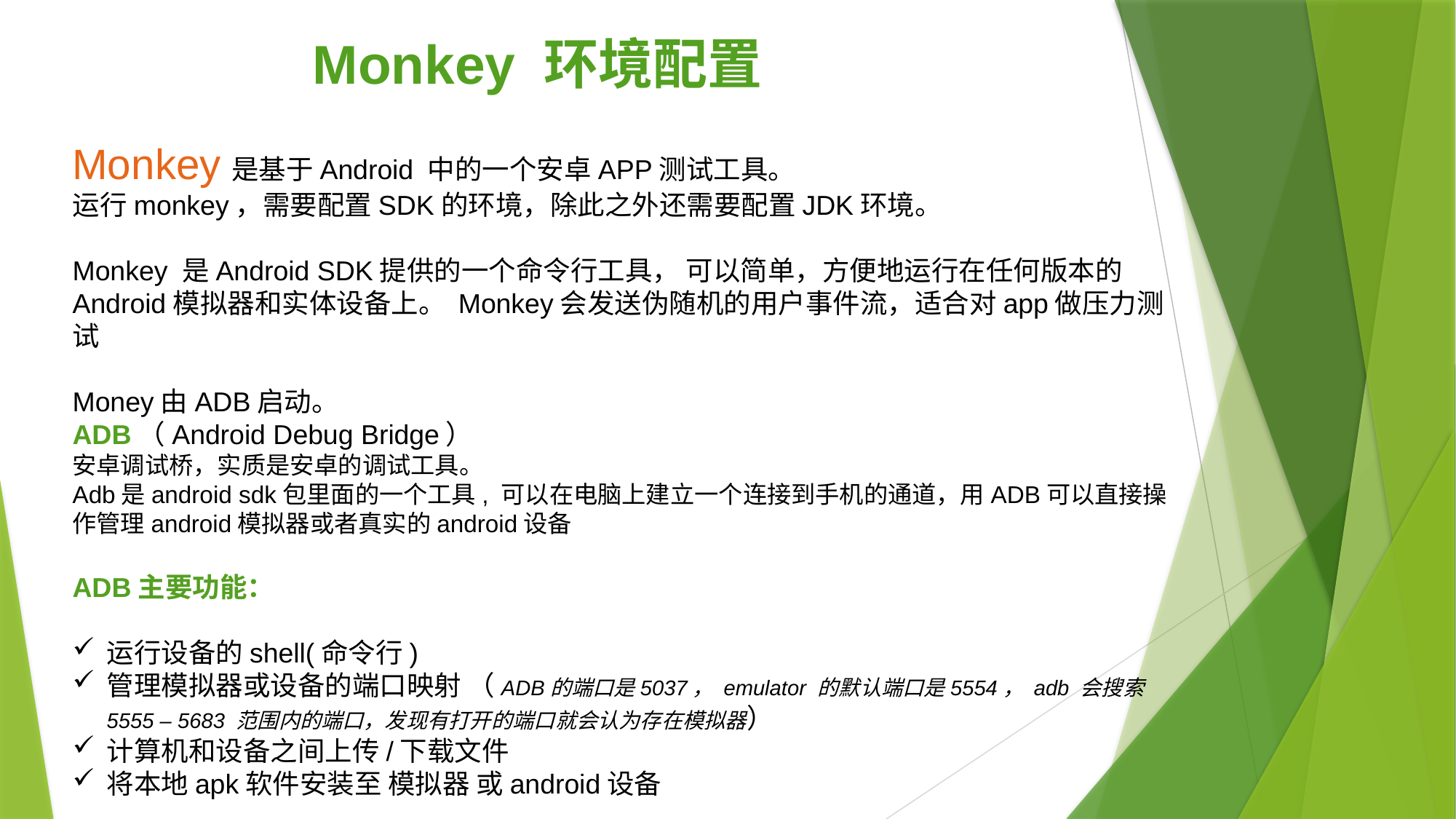

Monkey 环境配置
Monkey是基于Android 中的一个安卓APP测试工具。
运行monkey，需要配置SDK的环境，除此之外还需要配置JDK环境。

Monkey 是Android SDK提供的一个命令行工具， 可以简单，方便地运行在任何版本的Android模拟器和实体设备上。 Monkey会发送伪随机的用户事件流，适合对app做压力测试

Money由ADB启动。
ADB（Android Debug Bridge）
安卓调试桥，实质是安卓的调试工具。
Adb是android sdk包里面的一个工具, 可以在电脑上建立一个连接到手机的通道，用ADB可以直接操作管理android模拟器或者真实的android设备

ADB主要功能：

运行设备的shell(命令行)
管理模拟器或设备的端口映射 （ADB的端口是5037， emulator 的默认端口是5554， adb 会搜索 5555 – 5683 范围内的端口，发现有打开的端口就会认为存在模拟器）
计算机和设备之间上传/下载文件
将本地apk软件安装至 模拟器 或android设备